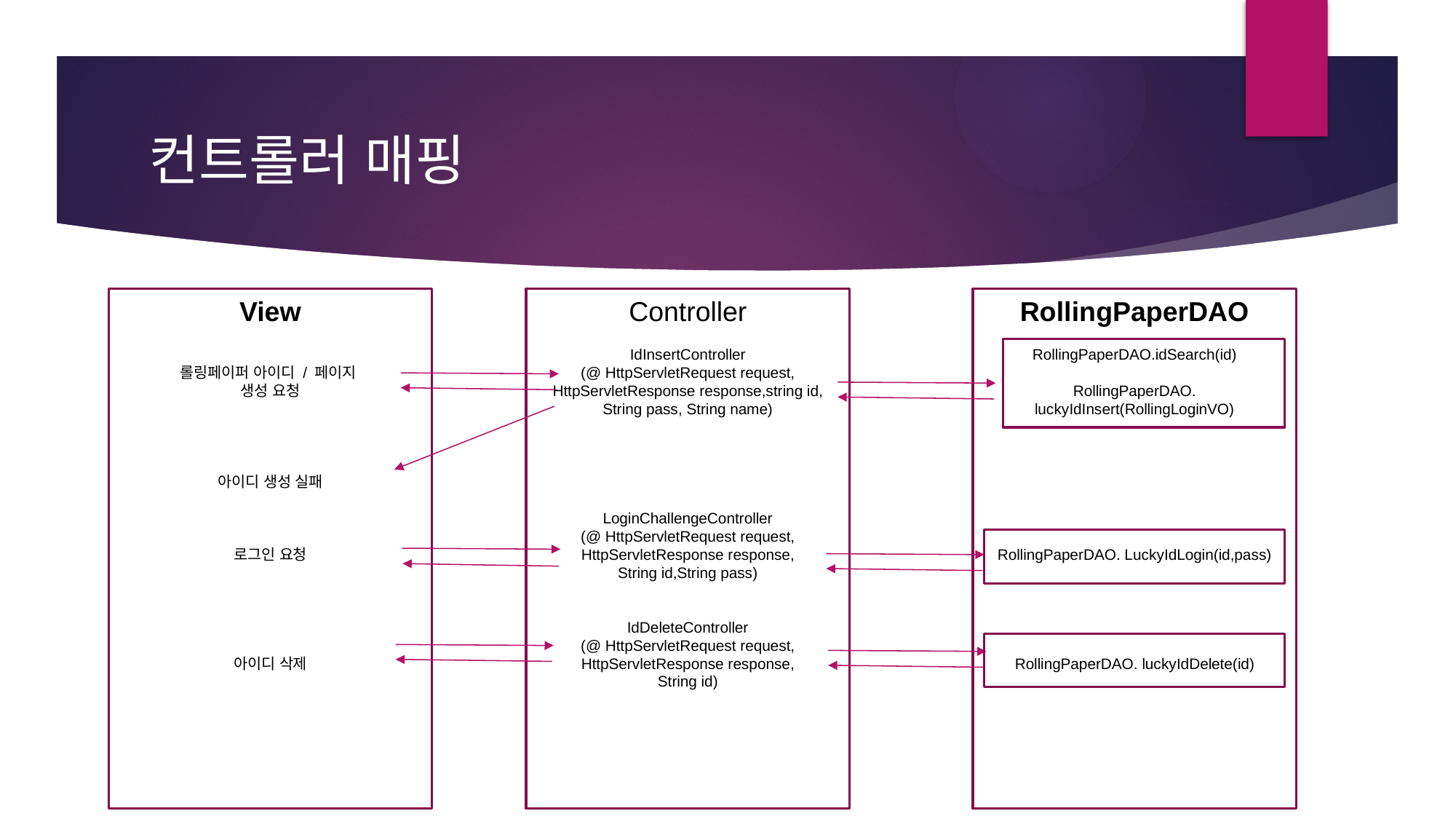

# 컨트롤러 매핑
View

롤링페이퍼 아이디 / 페이지
생성 요청

아이디 생성 실패

로그인 요청

아이디 삭제

Controller

IdInsertController
(@ HttpServletRequest request, HttpServletResponse response,string id, String pass, String name)

LoginChallengeController
(@ HttpServletRequest request, HttpServletResponse response,
String id,String pass)

IdDeleteController
(@ HttpServletRequest request, HttpServletResponse response,
String id)

RollingPaperDAO

RollingPaperDAO.idSearch(id)

RollingPaperDAO. luckyIdInsert(RollingLoginVO)

RollingPaperDAO. LuckyIdLogin(id,pass)

RollingPaperDAO. luckyIdDelete(id)